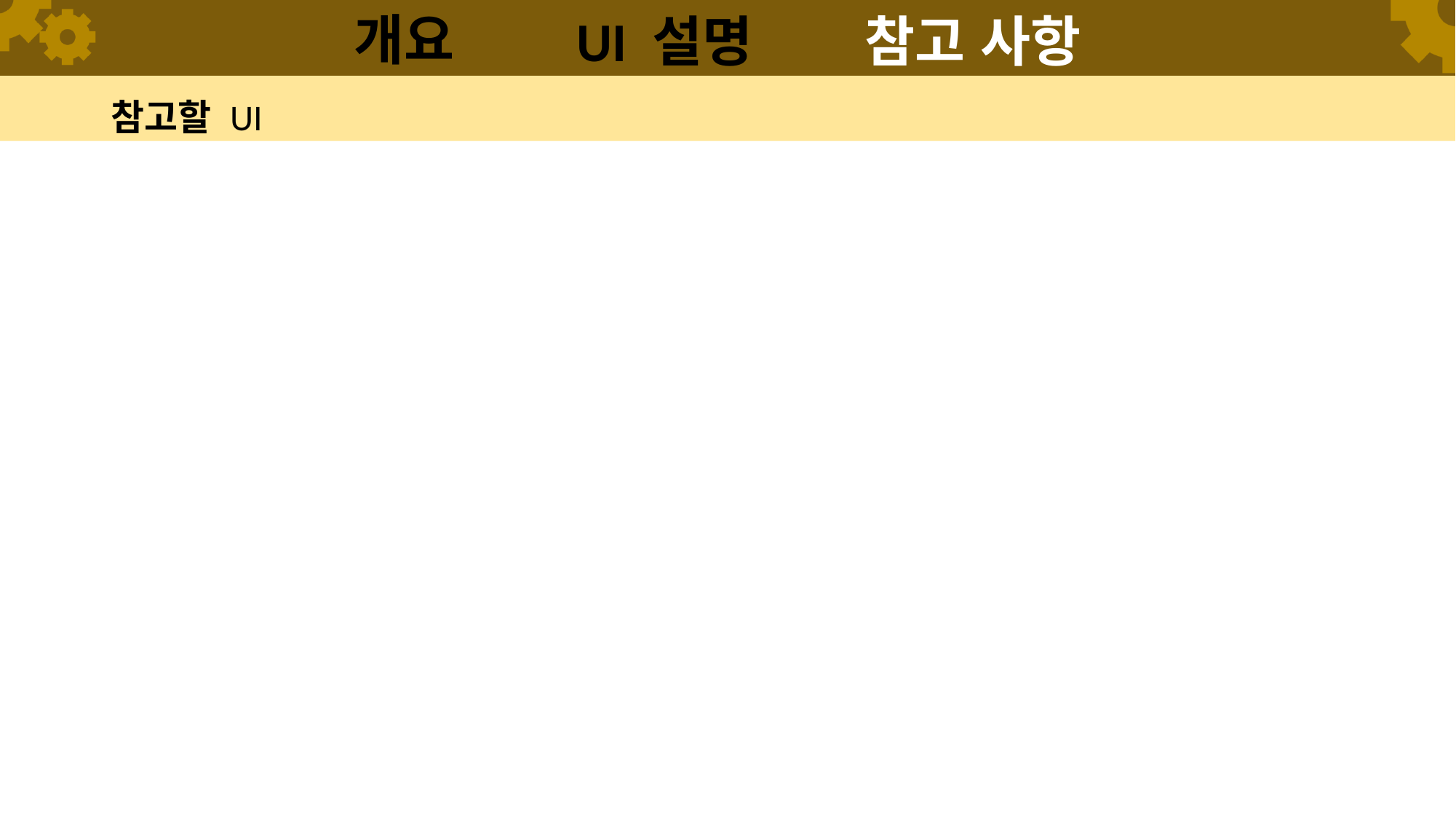

개요
UI 설명
참고 사항
# 참고할 UI